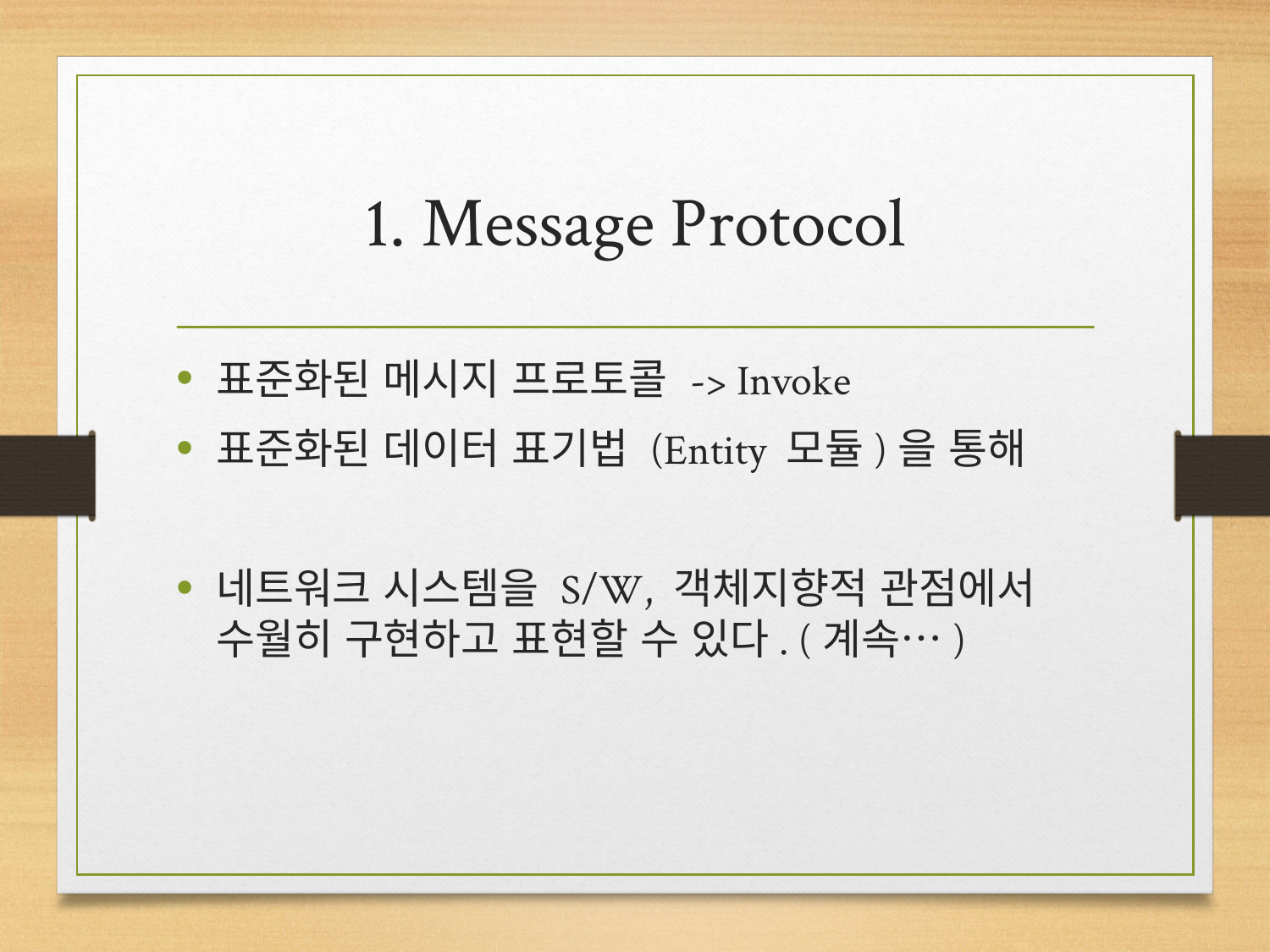

# 1. Message Protocol
표준화된 메시지 프로토콜 -> Invoke
표준화된 데이터 표기법 (Entity 모듈)을 통해

네트워크 시스템을 S/W, 객체지향적 관점에서 수월히 구현하고 표현할 수 있다. (계속…)